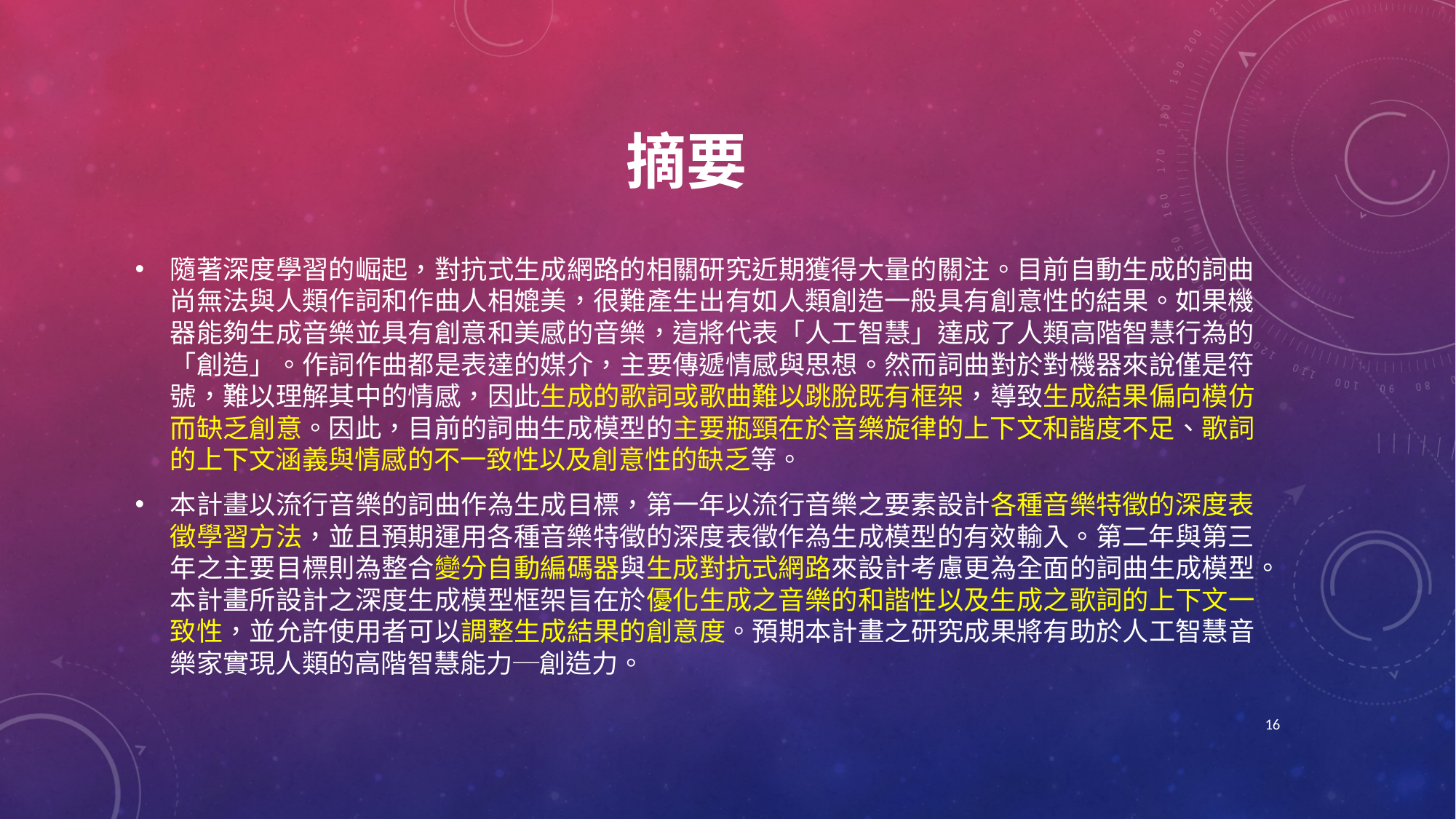

# 摘要
隨著深度學習的崛起，對抗式生成網路的相關研究近期獲得大量的關注。目前自動生成的詞曲尚無法與人類作詞和作曲人相媲美，很難產生出有如人類創造一般具有創意性的結果。如果機器能夠生成音樂並具有創意和美感的音樂，這將代表「人工智慧」達成了人類高階智慧行為的「創造」。作詞作曲都是表達的媒介，主要傳遞情感與思想。然而詞曲對於對機器來說僅是符號，難以理解其中的情感，因此生成的歌詞或歌曲難以跳脫既有框架，導致生成結果偏向模仿而缺乏創意。因此，目前的詞曲生成模型的主要瓶頸在於音樂旋律的上下文和諧度不足、歌詞的上下文涵義與情感的不一致性以及創意性的缺乏等。
本計畫以流行音樂的詞曲作為生成目標，第一年以流行音樂之要素設計各種音樂特徵的深度表徵學習方法，並且預期運用各種音樂特徵的深度表徵作為生成模型的有效輸入。第二年與第三年之主要目標則為整合變分自動編碼器與生成對抗式網路來設計考慮更為全面的詞曲生成模型。本計畫所設計之深度生成模型框架旨在於優化生成之音樂的和諧性以及生成之歌詞的上下文一致性，並允許使用者可以調整生成結果的創意度。預期本計畫之研究成果將有助於人工智慧音樂家實現人類的高階智慧能力─創造力。
16